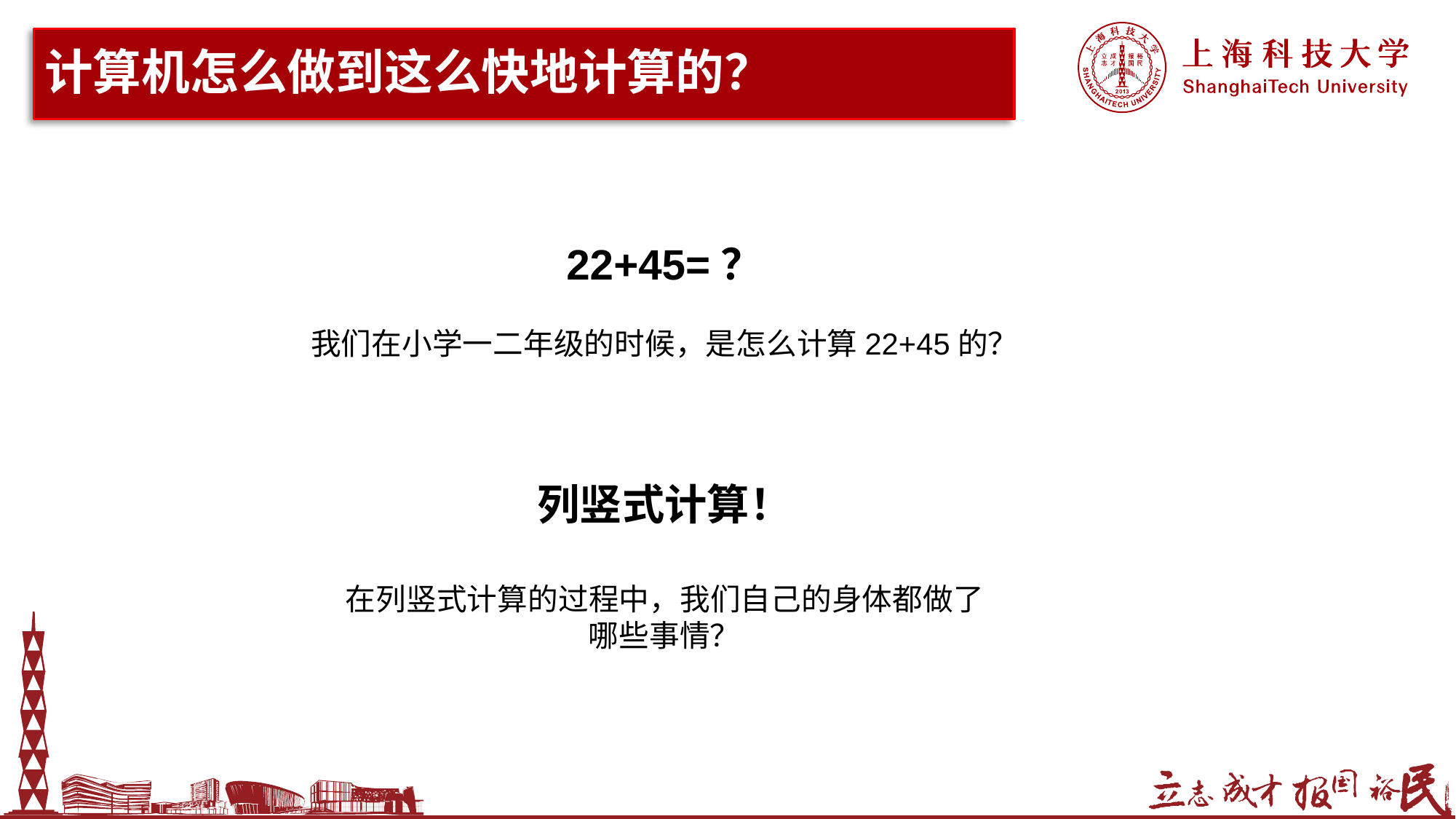

# 计算机怎么做到这么快地计算的？
22+45=？

我们在小学一二年级的时候，是怎么计算22+45的？
列竖式计算！

在列竖式计算的过程中，我们自己的身体都做了哪些事情？